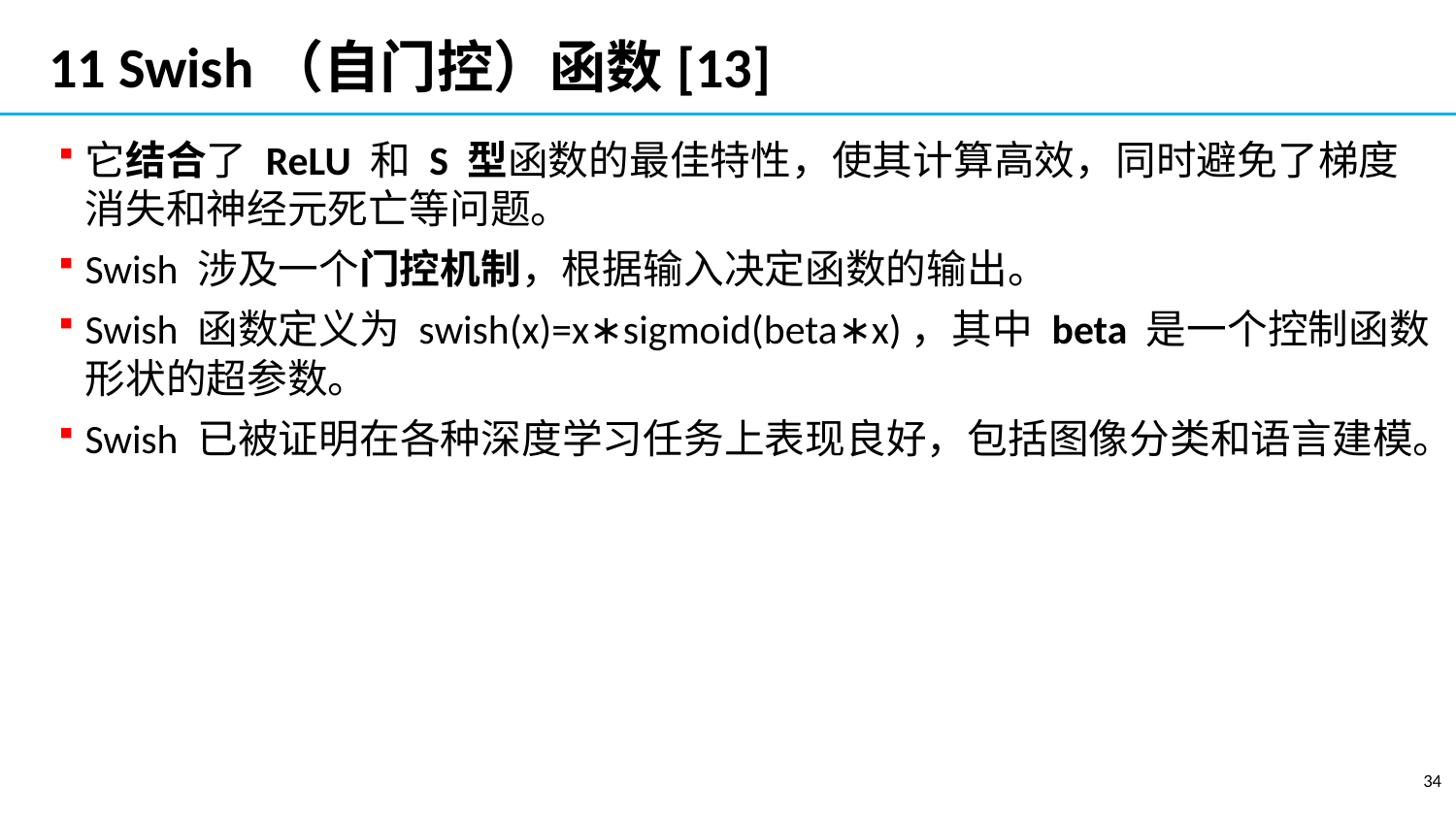

# 11 Swish（自门控）函数[13]

它结合了 ReLU 和 S 型函数的最佳特性，使其计算高效，同时避免了梯度消失和神经元死亡等问题。
Swish 涉及一个门控机制，根据输入决定函数的输出。
Swish 函数定义为 swish(x)=x∗sigmoid(beta∗x)，其中 beta 是一个控制函数形状的超参数。
Swish 已被证明在各种深度学习任务上表现良好，包括图像分类和语言建模。
34